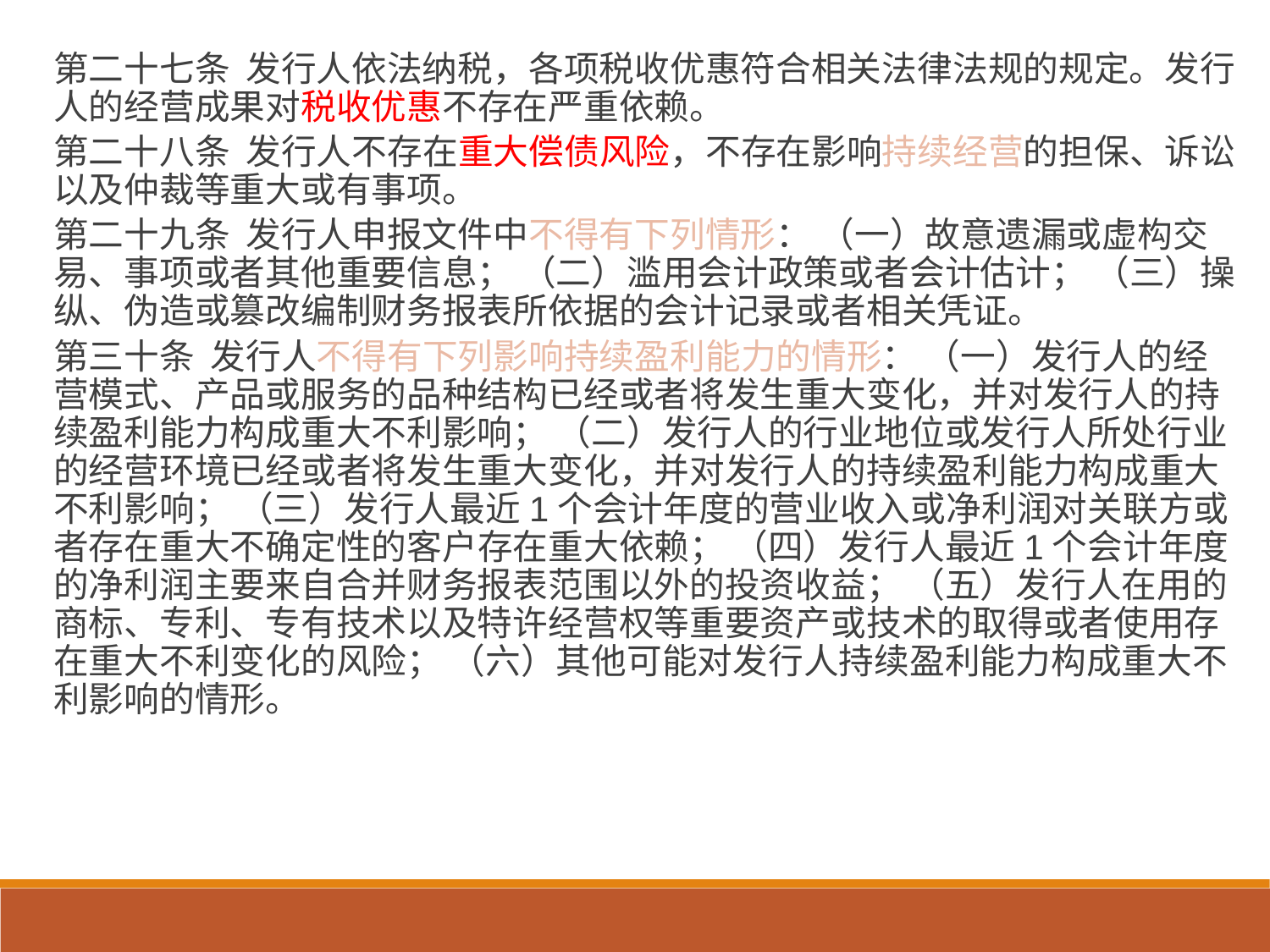

第二十七条  发行人依法纳税，各项税收优惠符合相关法律法规的规定。发行人的经营成果对税收优惠不存在严重依赖。
第二十八条  发行人不存在重大偿债风险，不存在影响持续经营的担保、诉讼以及仲裁等重大或有事项。
第二十九条  发行人申报文件中不得有下列情形： （一）故意遗漏或虚构交易、事项或者其他重要信息； （二）滥用会计政策或者会计估计； （三）操纵、伪造或篡改编制财务报表所依据的会计记录或者相关凭证。
第三十条  发行人不得有下列影响持续盈利能力的情形： （一）发行人的经营模式、产品或服务的品种结构已经或者将发生重大变化，并对发行人的持续盈利能力构成重大不利影响； （二）发行人的行业地位或发行人所处行业的经营环境已经或者将发生重大变化，并对发行人的持续盈利能力构成重大不利影响； （三）发行人最近1个会计年度的营业收入或净利润对关联方或者存在重大不确定性的客户存在重大依赖； （四）发行人最近1个会计年度的净利润主要来自合并财务报表范围以外的投资收益； （五）发行人在用的商标、专利、专有技术以及特许经营权等重要资产或技术的取得或者使用存在重大不利变化的风险； （六）其他可能对发行人持续盈利能力构成重大不利影响的情形。